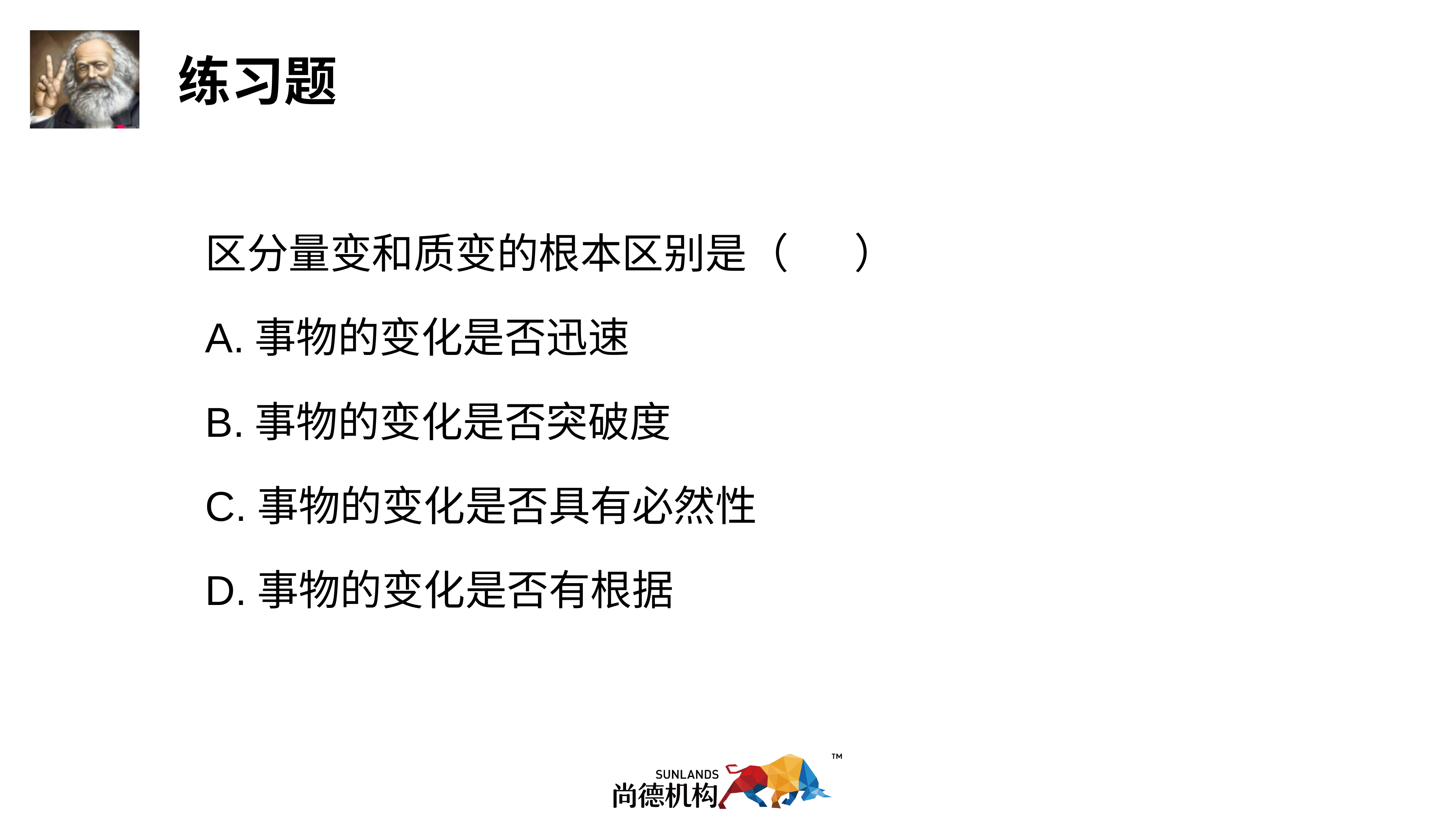

区分量变和质变的根本区别是（       ）
A.事物的变化是否迅速
B.事物的变化是否突破度
C.事物的变化是否具有必然性
D.事物的变化是否有根据